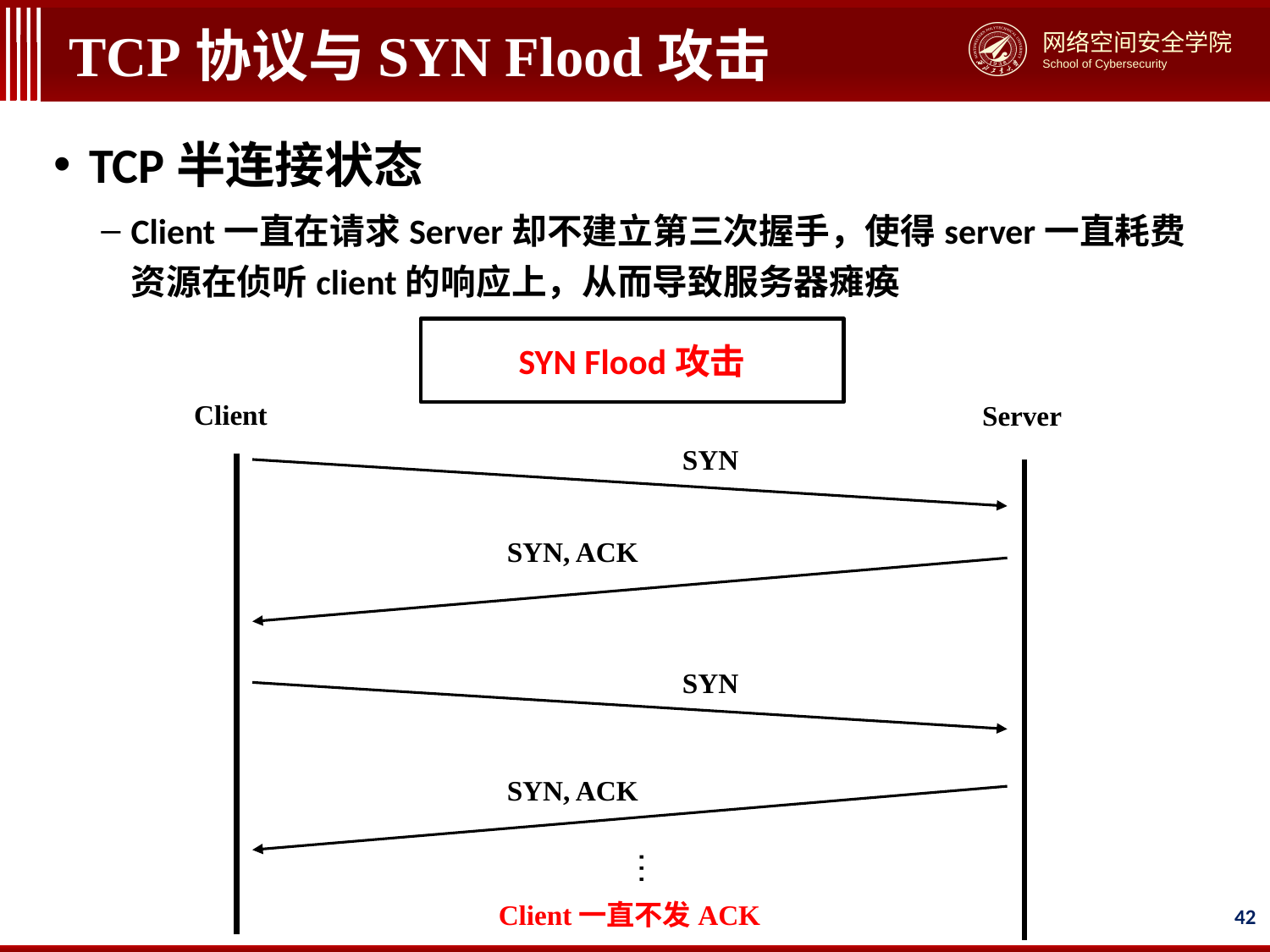

# TCP协议与SYN Flood攻击
TCP半连接状态
Client一直在请求Server却不建立第三次握手，使得server一直耗费资源在侦听client的响应上，从而导致服务器瘫痪
SYN Flood攻击
Client
Server
SYN
SYN, ACK
SYN
SYN, ACK
…
Client一直不发ACK